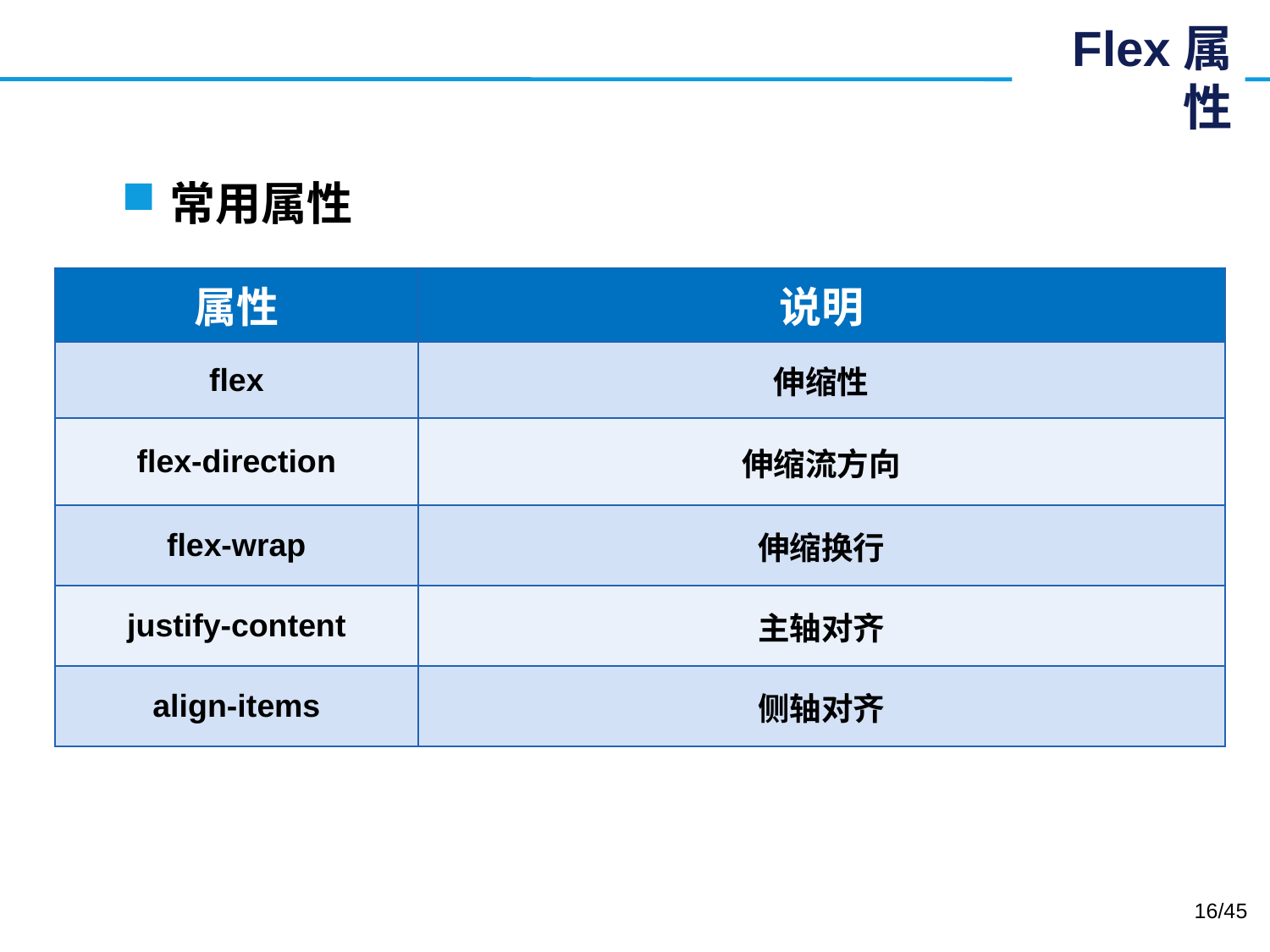

# Flex属性
常用属性
| 属性 | 说明 |
| --- | --- |
| flex | 伸缩性 |
| flex-direction | 伸缩流方向 |
| flex-wrap | 伸缩换行 |
| justify-content | 主轴对齐 |
| align-items | 侧轴对齐 |
16/45